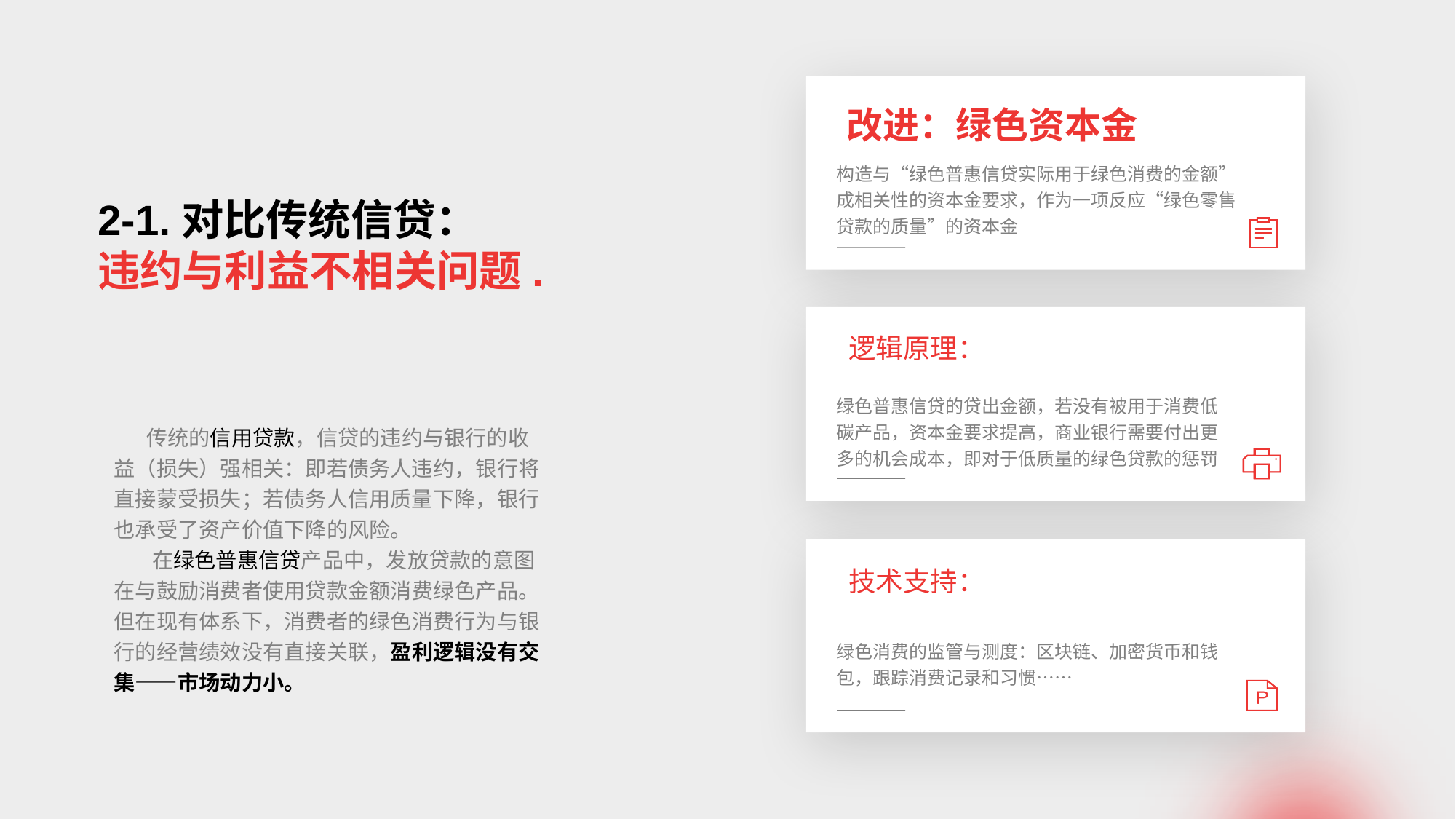

改进：绿色资本金
构造与“绿色普惠信贷实际用于绿色消费的金额”成相关性的资本金要求，作为一项反应“绿色零售贷款的质量”的资本金

2-1.对比传统信贷：
违约与利益不相关问题.

逻辑原理：
绿色普惠信贷的贷出金额，若没有被用于消费低碳产品，资本金要求提高，商业银行需要付出更多的机会成本，即对于低质量的绿色贷款的惩罚

       传统的信用贷款，信贷的违约与银行的收益（损失）强相关：即若债务人违约，银行将直接蒙受损失；若债务人信用质量下降，银行也承受了资产价值下降的风险。
       在绿色普惠信贷产品中，发放贷款的意图在与鼓励消费者使用贷款金额消费绿色产品。但在现有体系下，消费者的绿色消费行为与银行的经营绩效没有直接关联，盈利逻辑没有交集——市场动力小。

技术支持：
绿色消费的监管与测度：区块链、加密货币和钱包，跟踪消费记录和习惯……